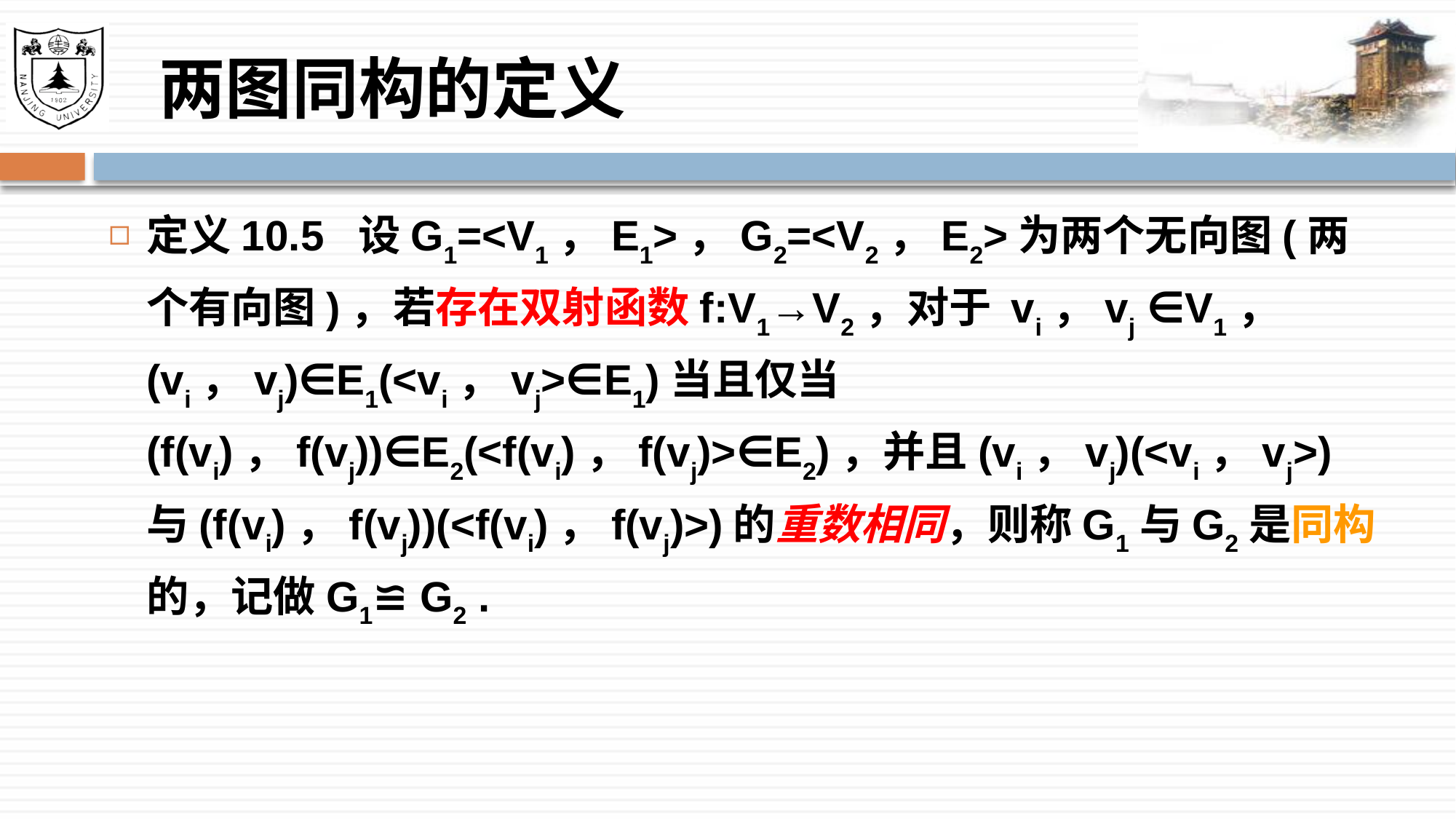

# 两图同构的定义
定义10.5  设G1=<V1，E1>，G2=<V2，E2>为两个无向图(两个有向图)，若存在双射函数f:V1→V2，对于 vi，vj ∈V1，(vi，vj)∈E1(<vi，vj>∈E1)当且仅当(f(vi)，f(vj))∈E2(<f(vi)，f(vj)>∈E2)，并且(vi，vj)(<vi，vj>)与(f(vi)，f(vj))(<f(vi)，f(vj)>)的重数相同，则称G1与G2是同构的，记做G1≌ G2 .